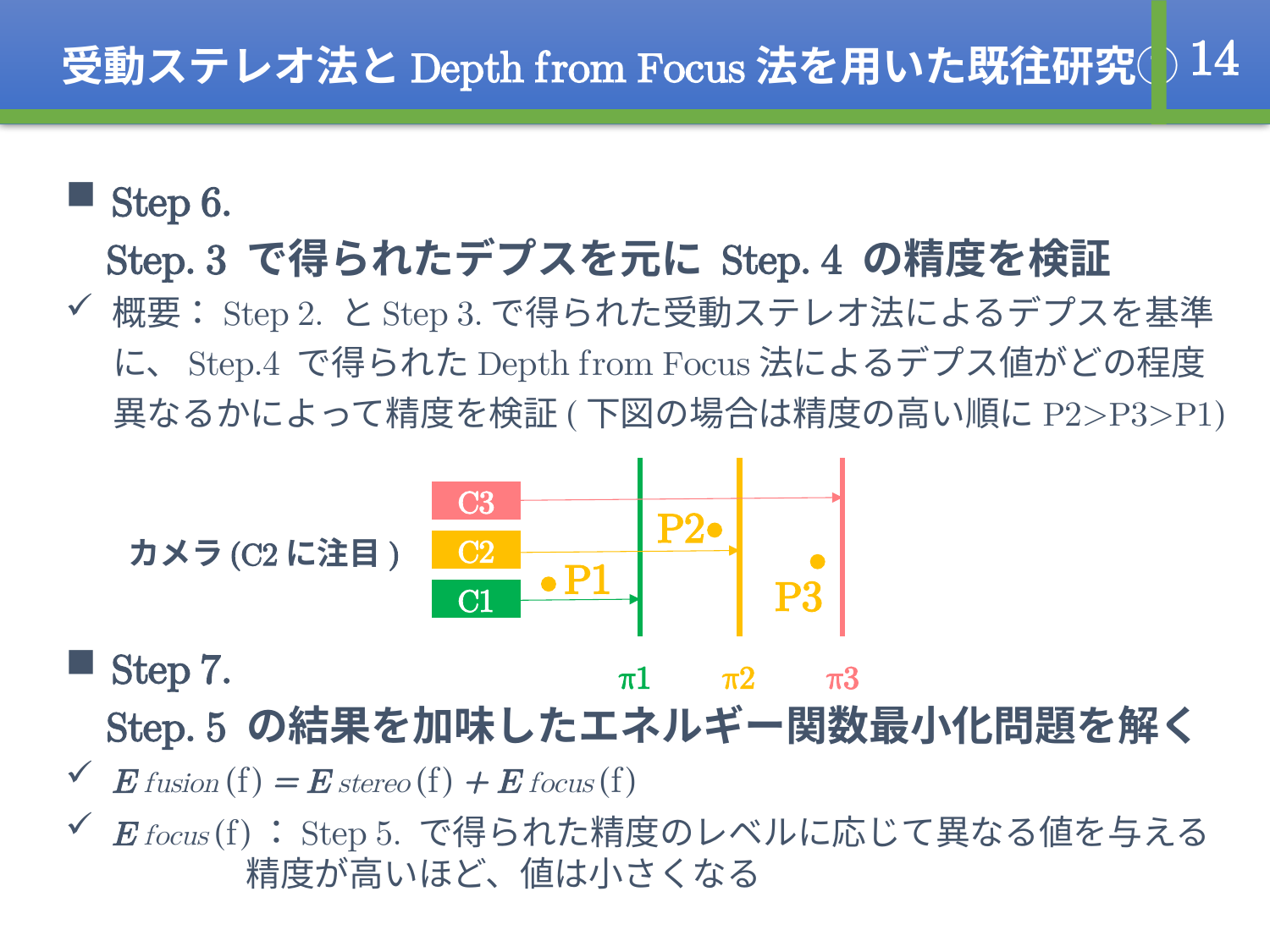

受動ステレオ法とDepth from Focus法を用いた既往研究①
14

Step 6.
    Step. 3 で得られたデプスを元に Step. 4 の精度を検証
概要：Step 2. とStep 3.で得られた受動ステレオ法によるデプスを基準
     に、Step.4 で得られたDepth from Focus法によるデプス値がどの程度
     異なるかによって精度を検証(下図の場合は精度の高い順にP2>P3>P1)

Step 7.
    Step. 5 の結果を加味したエネルギー関数最小化問題を解く
E fusion (f) = E stereo (f) + E focus (f)

E focus (f)：Step 5. で得られた精度のレベルに応じて異なる値を与える
                      精度が高いほど、値は小さくなる

C3
P2

カメラ(C2に注目)
C2
P1

P3

C1
π1
π2
π3